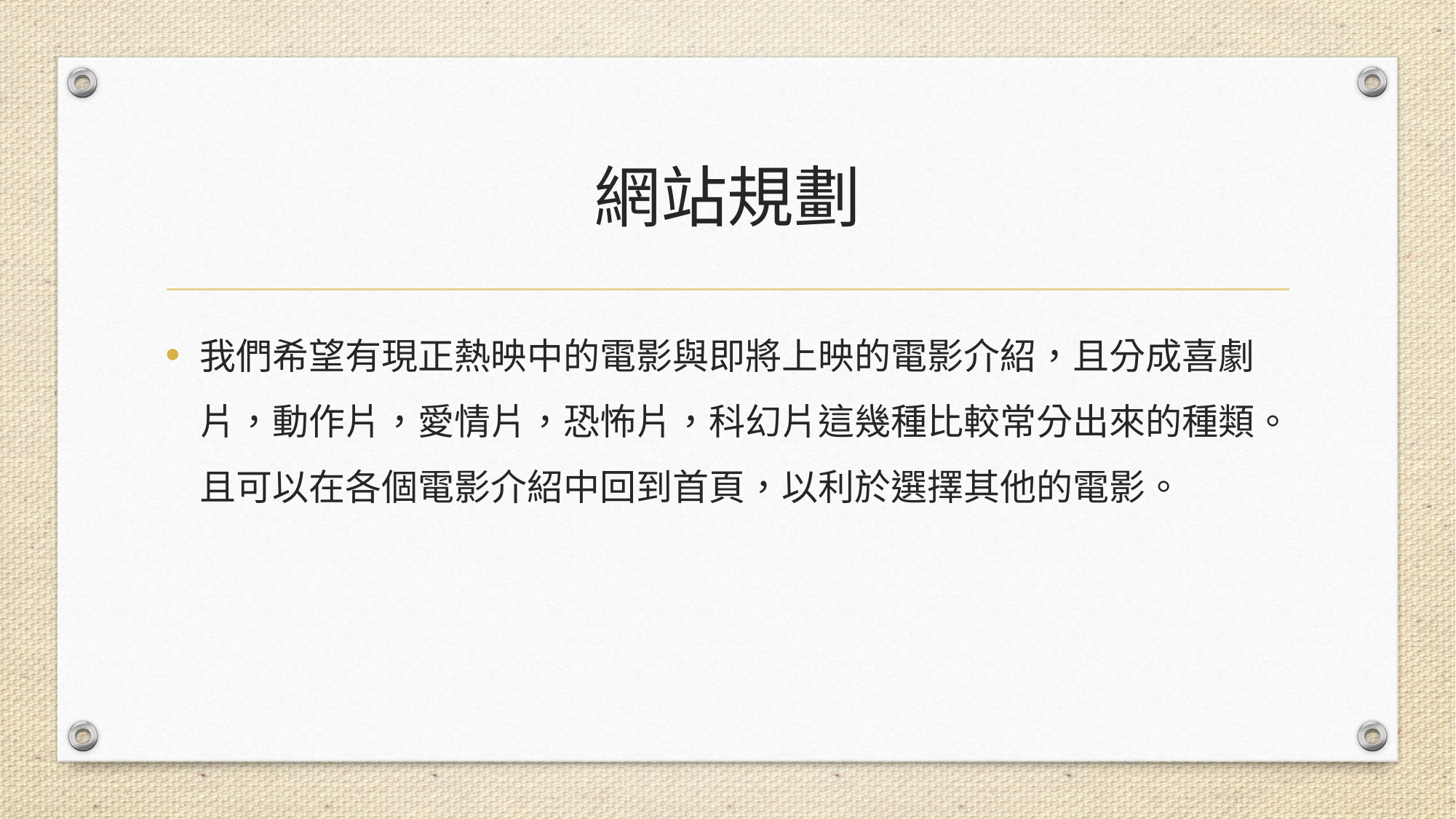

# 網站規劃
我們希望有現正熱映中的電影與即將上映的電影介紹，且分成喜劇片，動作片，愛情片，恐怖片，科幻片這幾種比較常分出來的種類。且可以在各個電影介紹中回到首頁，以利於選擇其他的電影。